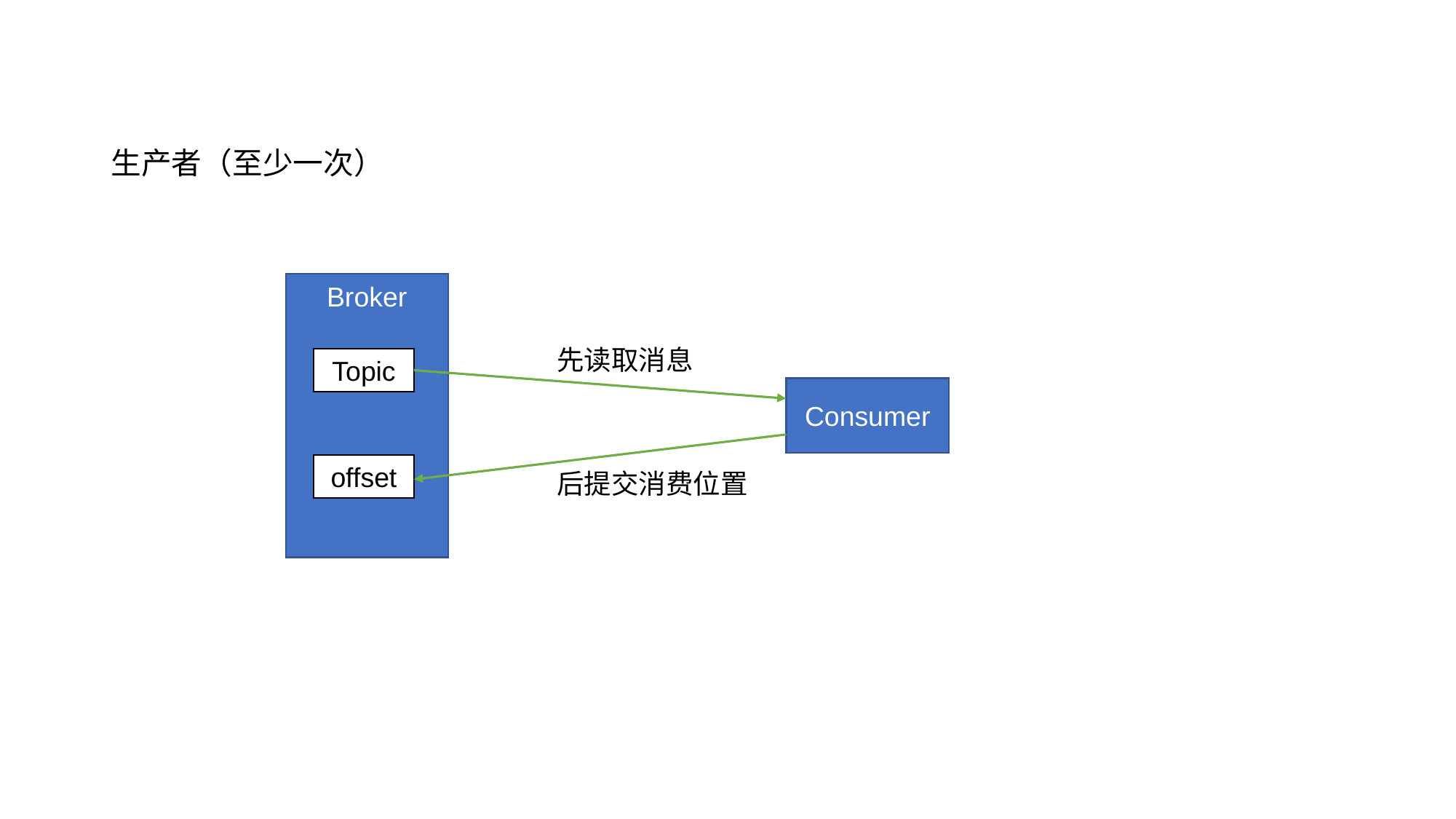

# 生产者（至少一次）
Broker
先读取消息
Topic
Consumer
offset
后提交消费位置